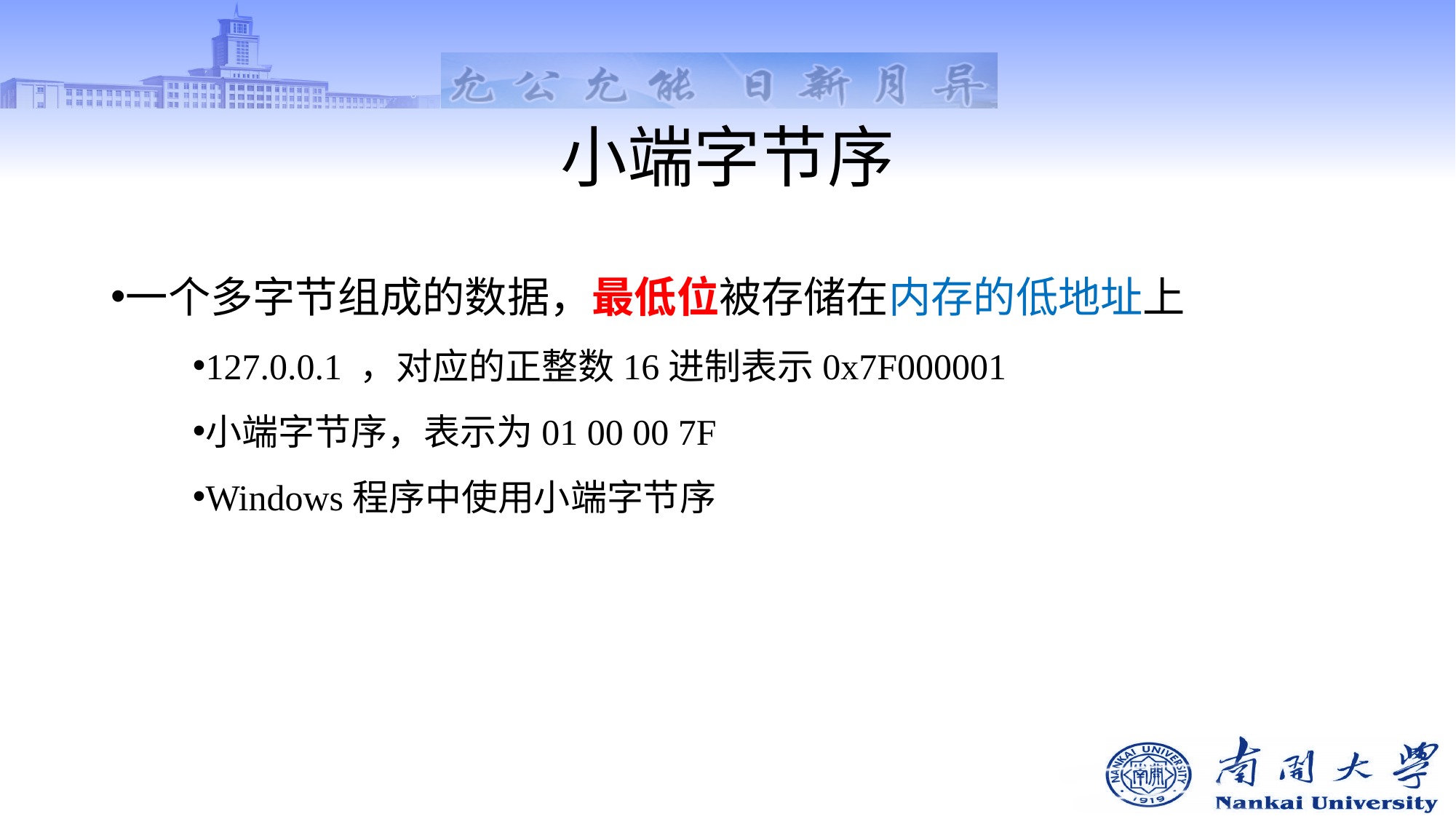

# 小端字节序
一个多字节组成的数据，最低位被存储在内存的低地址上
127.0.0.1 ，对应的正整数16进制表示0x7F000001
小端字节序，表示为01 00 00 7F
Windows程序中使用小端字节序